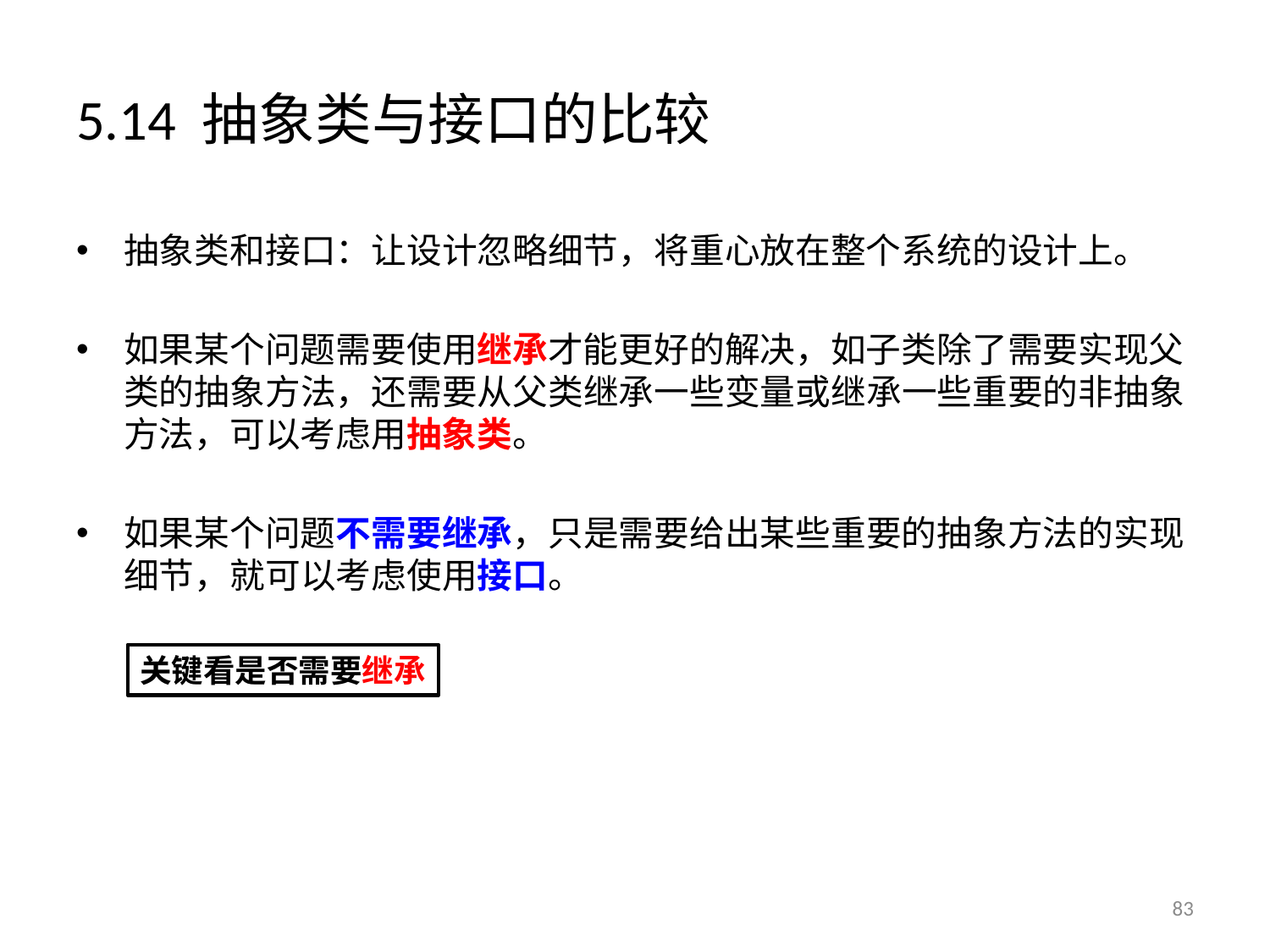

# 5.14 抽象类与接口的比较
抽象类和接口：让设计忽略细节，将重心放在整个系统的设计上。

如果某个问题需要使用继承才能更好的解决，如子类除了需要实现父类的抽象方法，还需要从父类继承一些变量或继承一些重要的非抽象方法，可以考虑用抽象类。

如果某个问题不需要继承，只是需要给出某些重要的抽象方法的实现细节，就可以考虑使用接口。
关键看是否需要继承
83